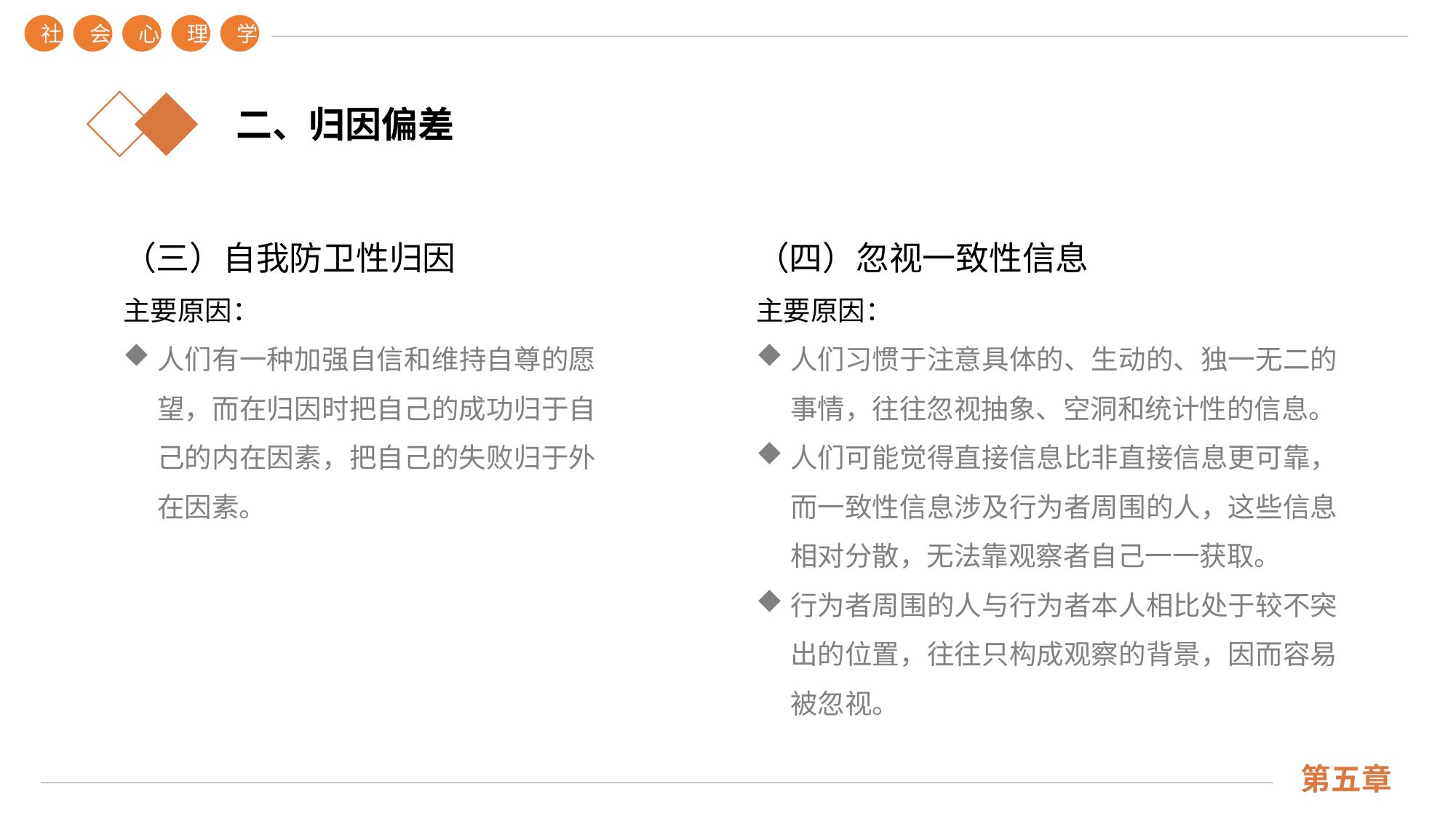

社
会
心
理
学
第五章

二、归因偏差
（三）自我防卫性归因
主要原因：
人们有一种加强自信和维持自尊的愿望，而在归因时把自己的成功归于自己的内在因素，把自己的失败归于外在因素。

（四）忽视一致性信息
主要原因：
人们习惯于注意具体的、生动的、独一无二的事情，往往忽视抽象、空洞和统计性的信息。
人们可能觉得直接信息比非直接信息更可靠，而一致性信息涉及行为者周围的人，这些信息相对分散，无法靠观察者自己一一获取。
行为者周围的人与行为者本人相比处于较不突出的位置，往往只构成观察的背景，因而容易被忽视。